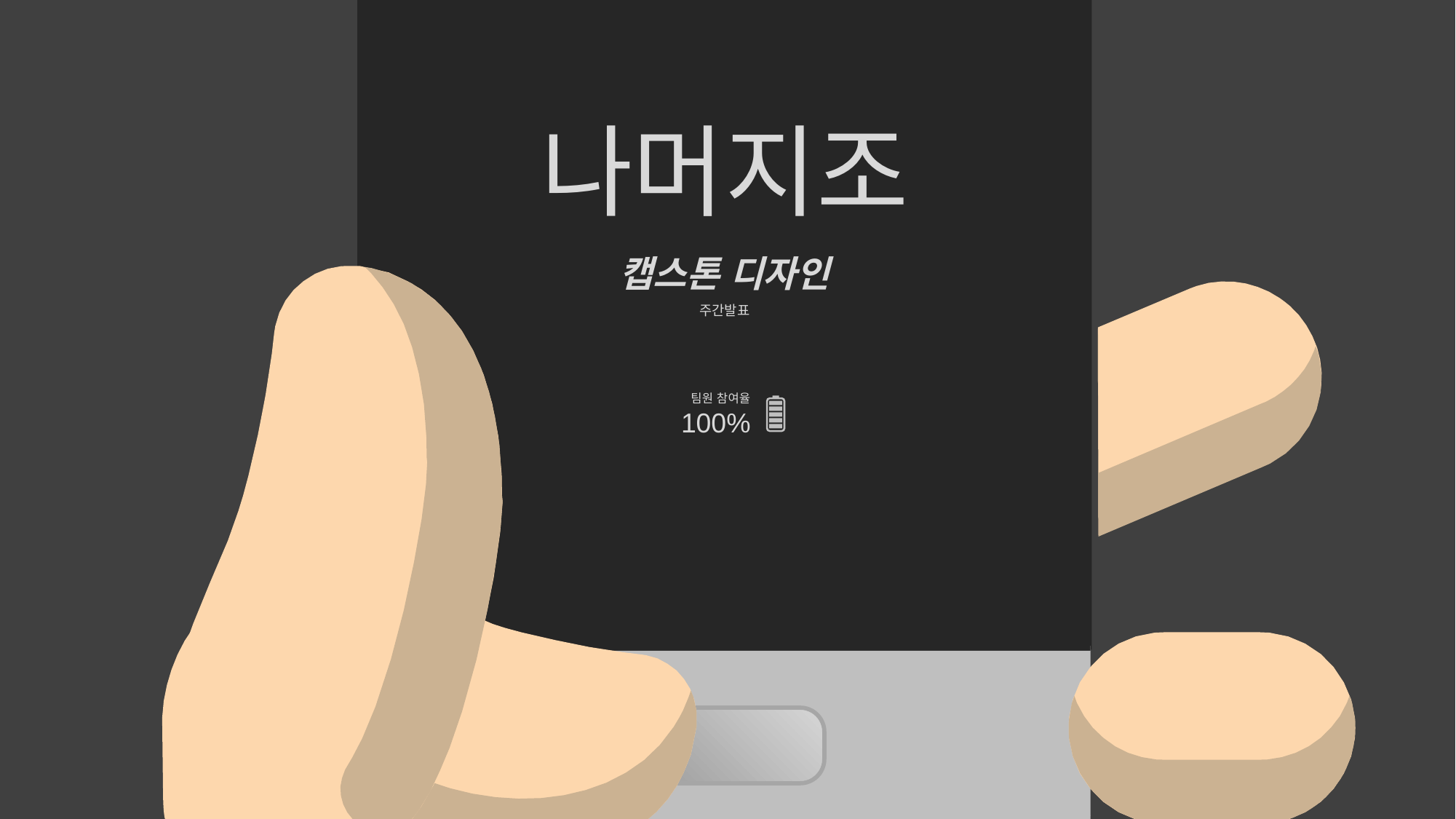

나머지조
캡스톤 디자인
주간발표

팀원 참여율
100%